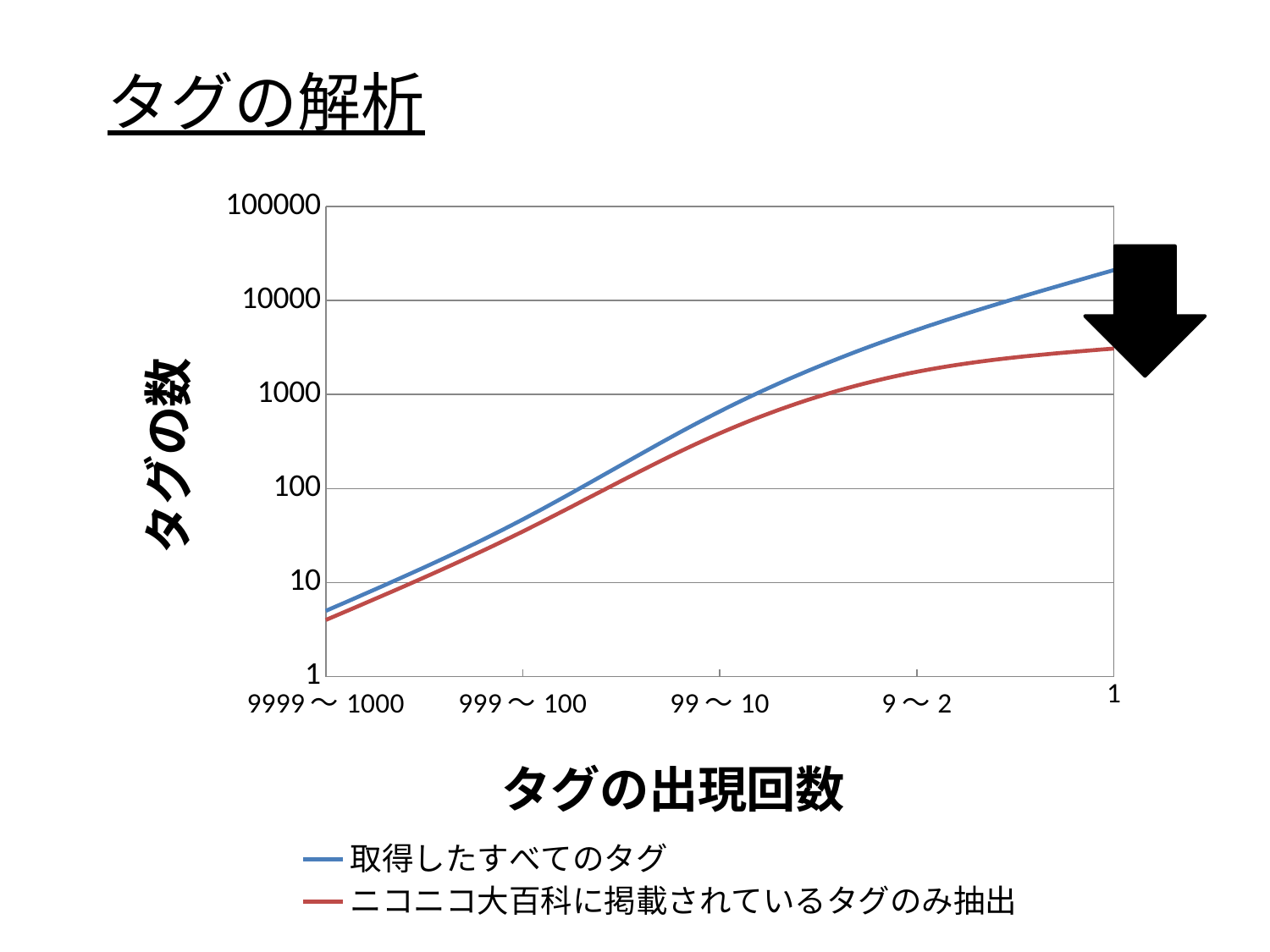

タグの解析

### Chart

| Category | 取得したすべてのタグ | ニコニコ大百科に掲載されているタグのみ抽出 |
|---|---|---|
| 9999～1000 | 5.0 | 4.0 |
| 999～100 | 47.0 | 35.0 |
| 99～10 | 661.0 | 387.0 |
| 9～2 | 4867.0 | 1744.0 |
| 1 | 21034.0 | 3082.0 |